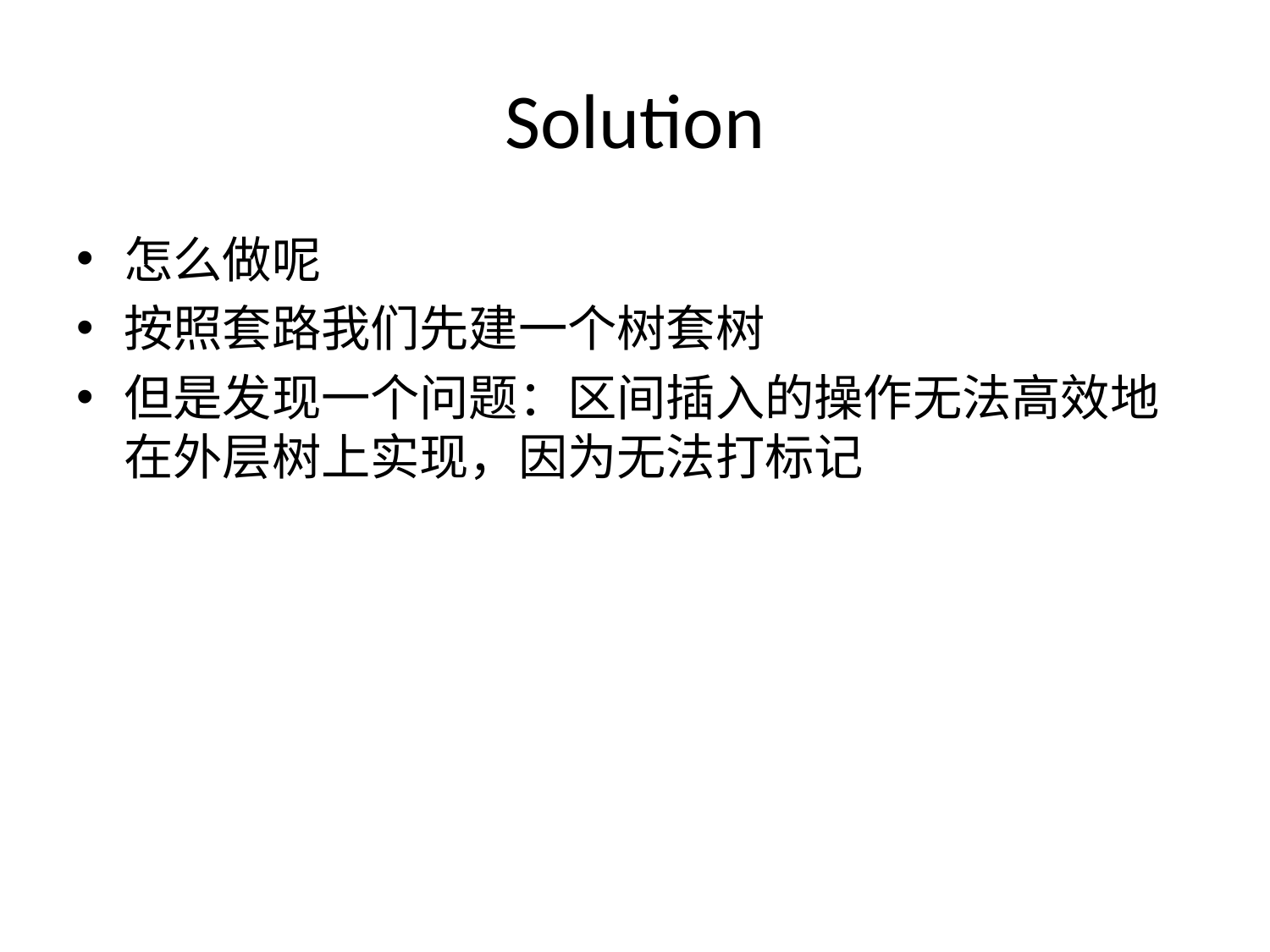

# Solution
怎么做呢
按照套路我们先建一个树套树
但是发现一个问题：区间插入的操作无法高效地在外层树上实现，因为无法打标记